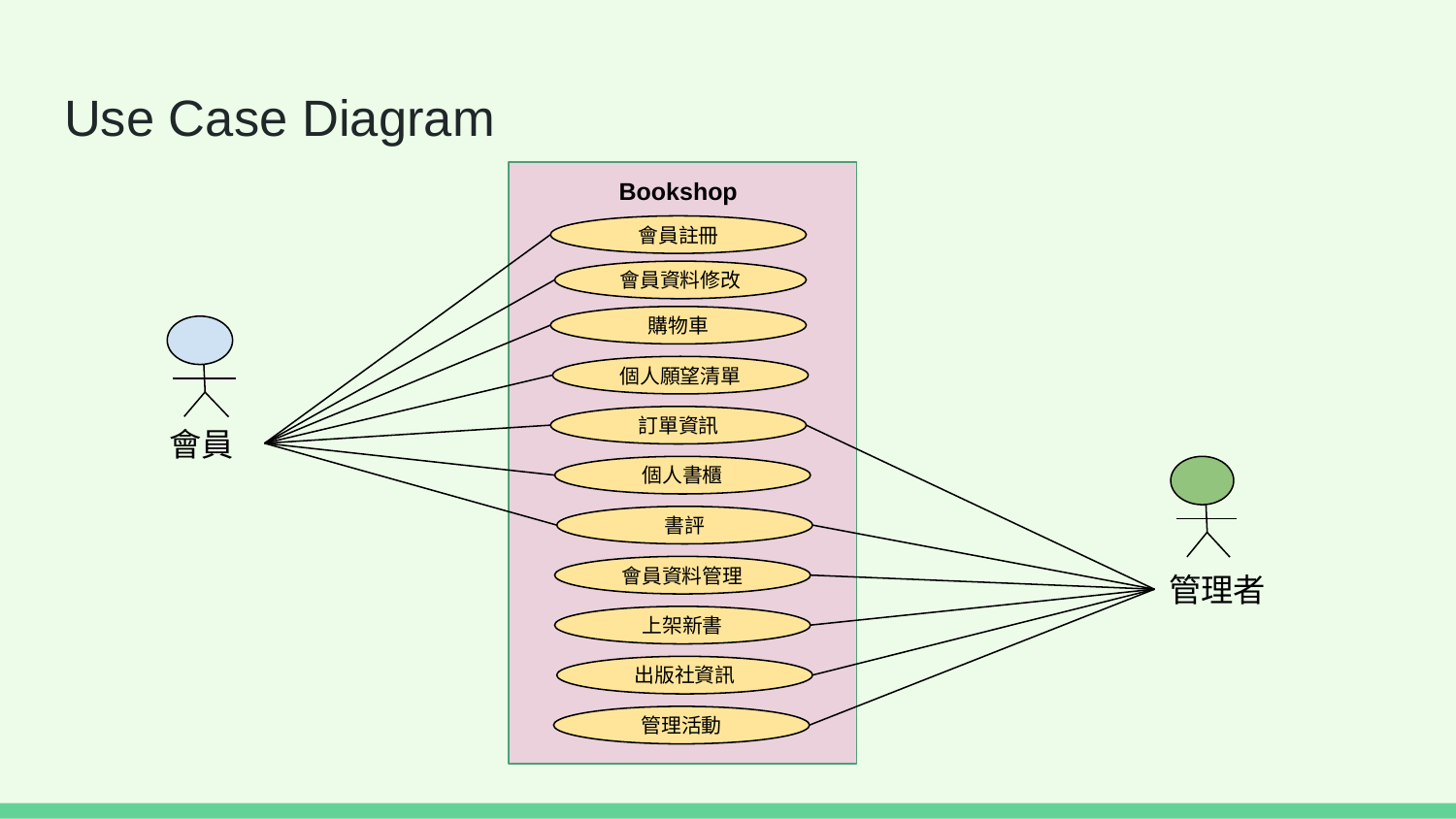

# Use Case Diagram

Bookshop
會員註冊
會員資料修改
購物車

個人願望清單
訂單資訊
會員
個人書櫃

書評
管理者
會員資料管理
上架新書
出版社資訊
管理活動